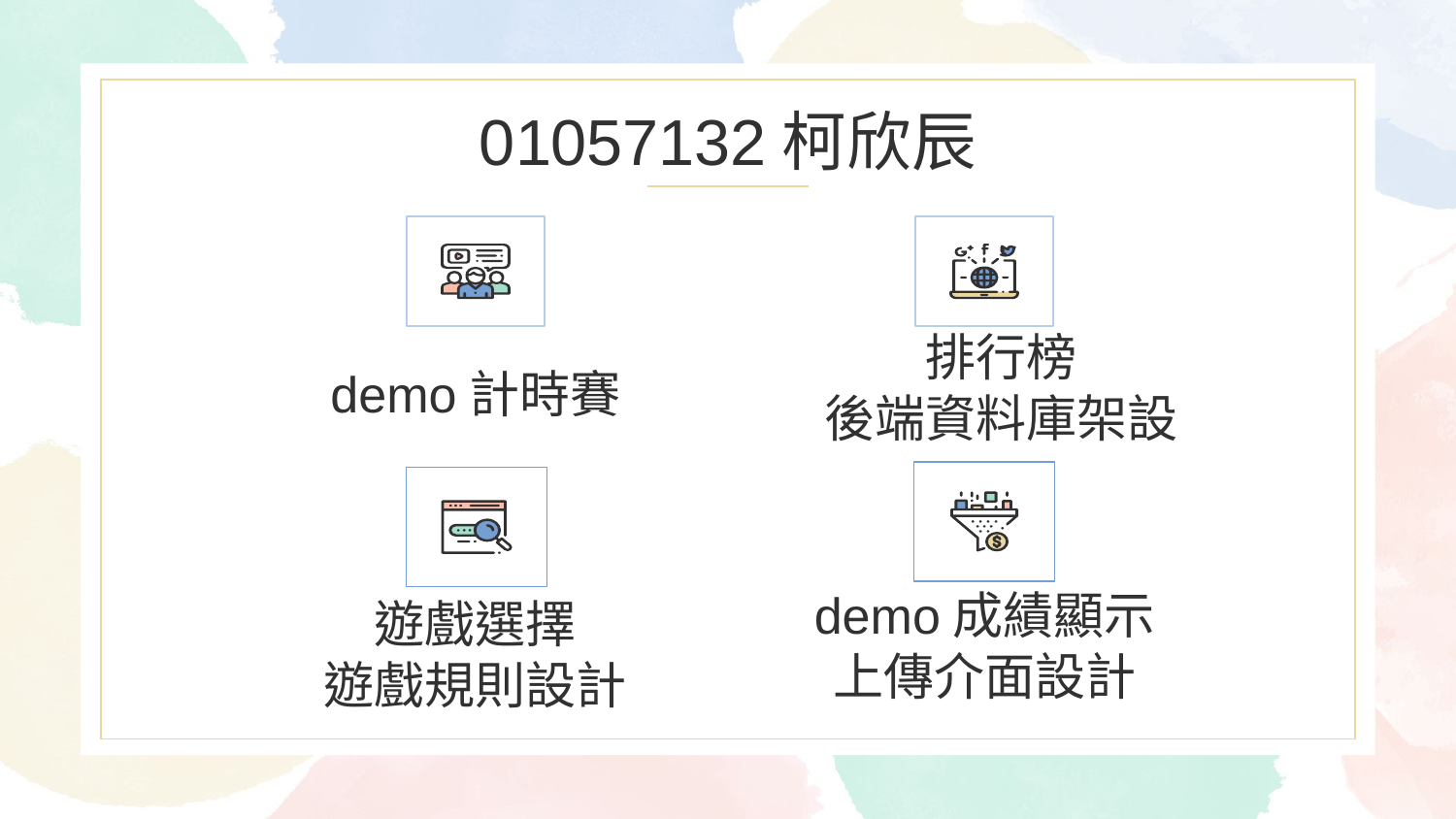

# 01057132柯欣辰

排行榜
後端資料庫架設
demo計時賽

demo成績顯示
上傳介面設計
遊戲選擇
遊戲規則設計